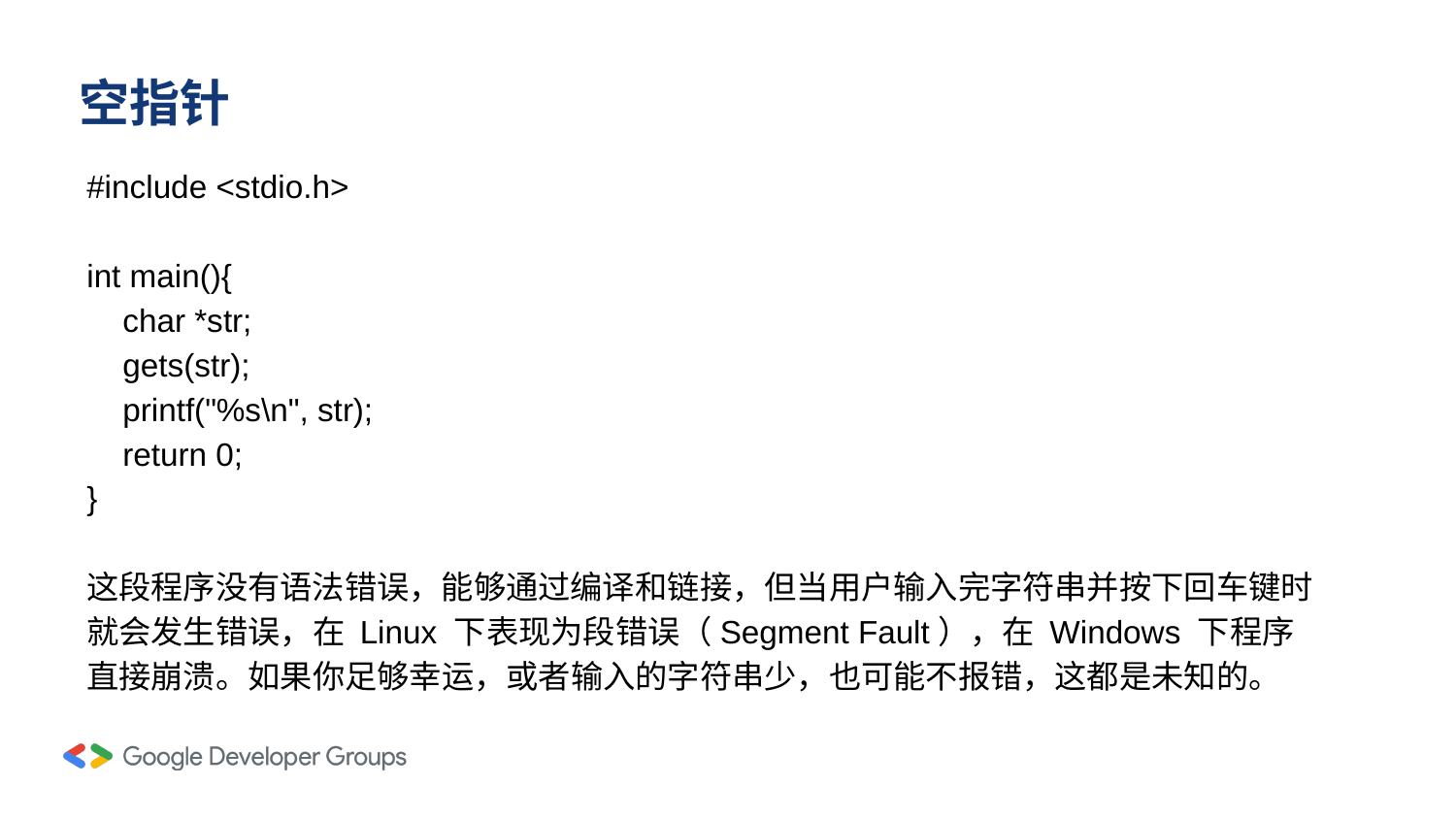

# 空指针
#include <stdio.h>

int main(){
    char *str;
    gets(str);
    printf("%s\n", str);
    return 0;
}

这段程序没有语法错误，能够通过编译和链接，但当用户输入完字符串并按下回车键时就会发生错误，在 Linux 下表现为段错误（Segment Fault），在 Windows 下程序直接崩溃。如果你足够幸运，或者输入的字符串少，也可能不报错，这都是未知的。